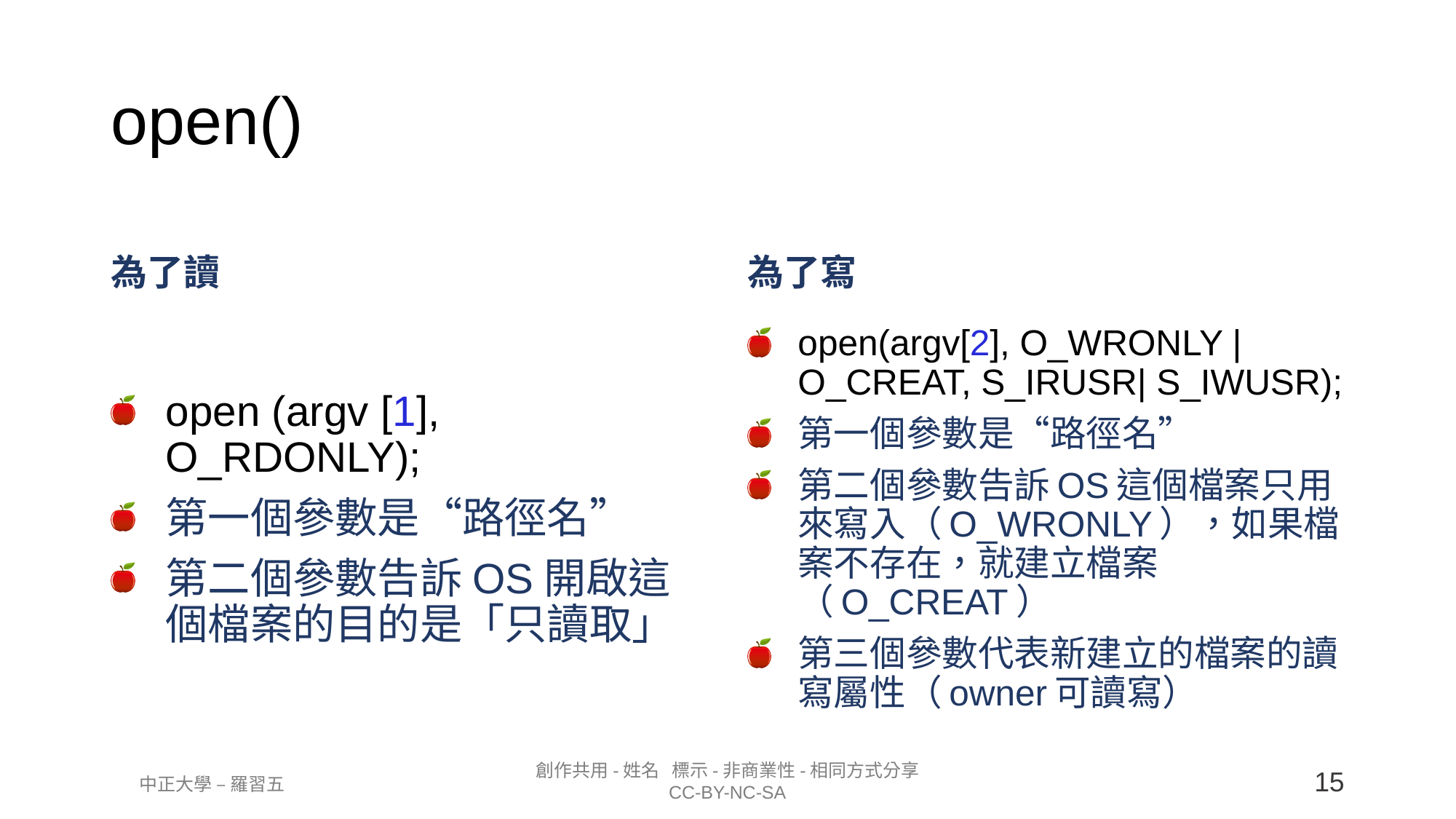

# open()
為了讀
為了寫
open (argv [1], O_RDONLY);
第一個參數是“路徑名”
第二個參數告訴OS開啟這個檔案的目的是「只讀取」
open(argv[2], O_WRONLY | O_CREAT, S_IRUSR| S_IWUSR);
第一個參數是“路徑名”
第二個參數告訴OS這個檔案只用來寫入（O_WRONLY），如果檔案不存在，就建立檔案（O_CREAT）
第三個參數代表新建立的檔案的讀寫屬性（owner可讀寫）